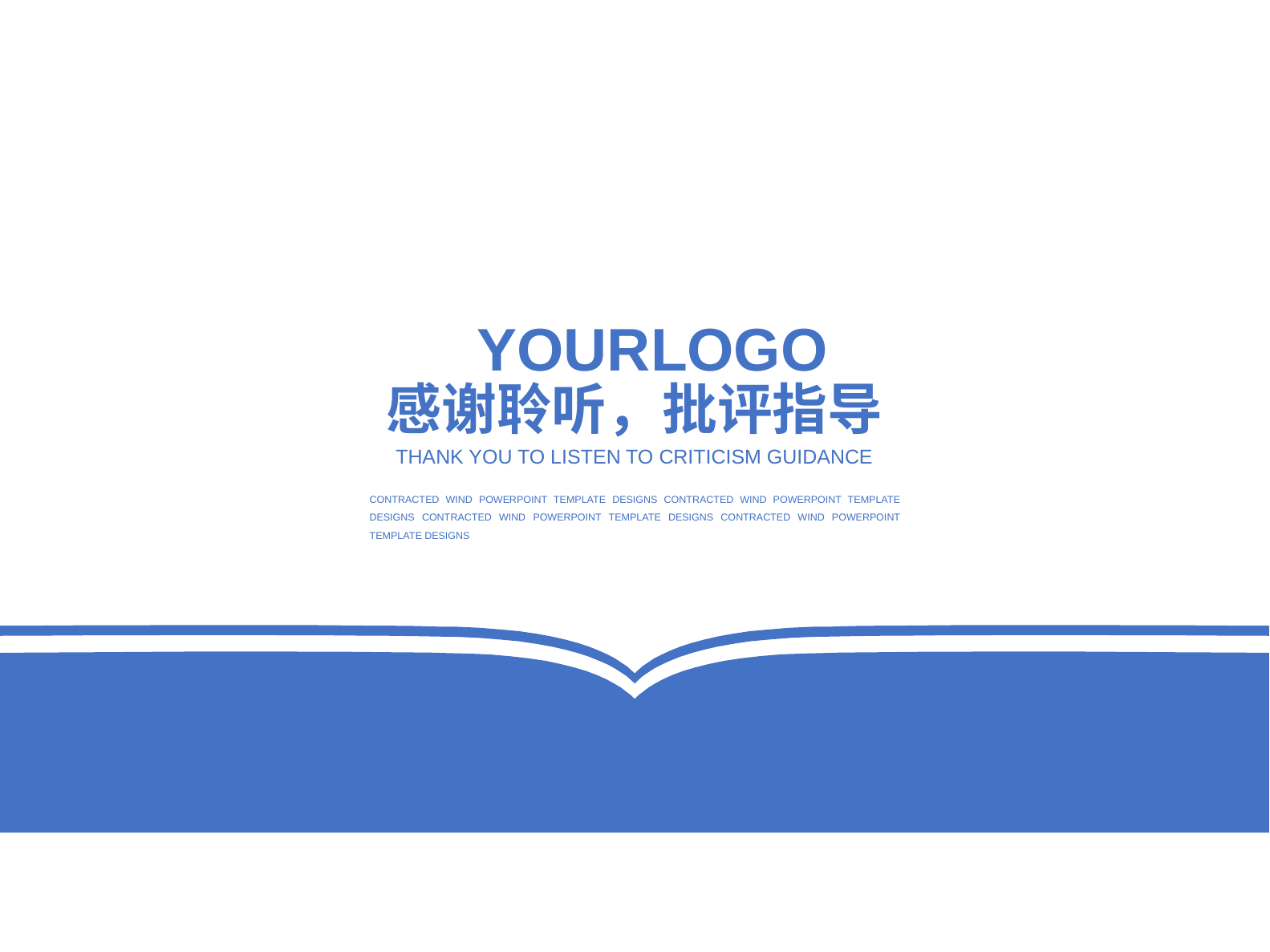

YOURLOGO
感谢聆听，批评指导
Thank you to listen to criticism guidance
CONTRACTED WIND POWERPOINT TEMPLATE DESIGNS CONTRACTED WIND POWERPOINT TEMPLATE DESIGNS CONTRACTED WIND POWERPOINT TEMPLATE DESIGNS CONTRACTED WIND POWERPOINT TEMPLATE DESIGNS